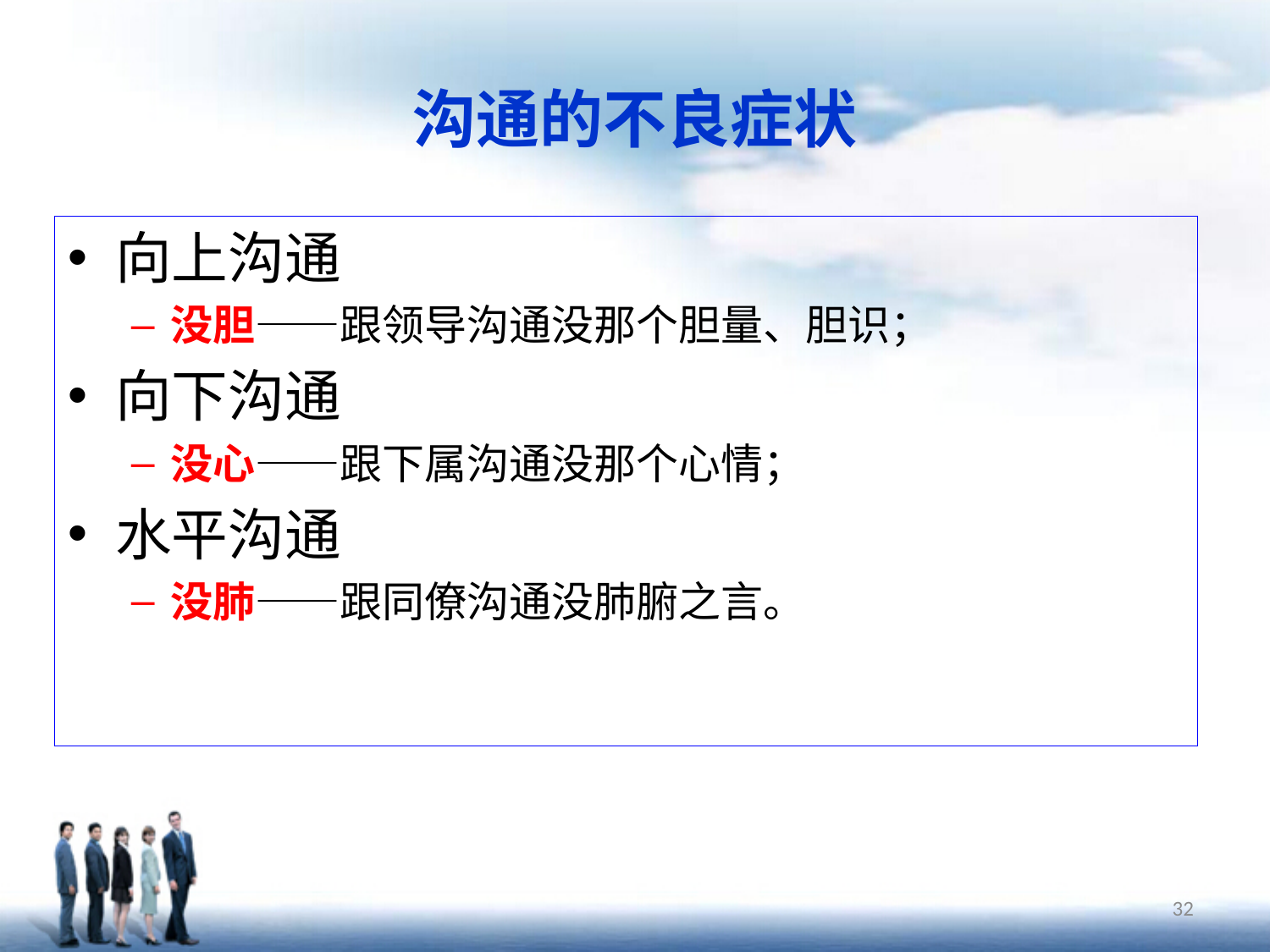

# 沟通的不良症状
向上沟通
没胆——跟领导沟通没那个胆量、胆识；
向下沟通
没心——跟下属沟通没那个心情；
水平沟通
没肺——跟同僚沟通没肺腑之言。
32